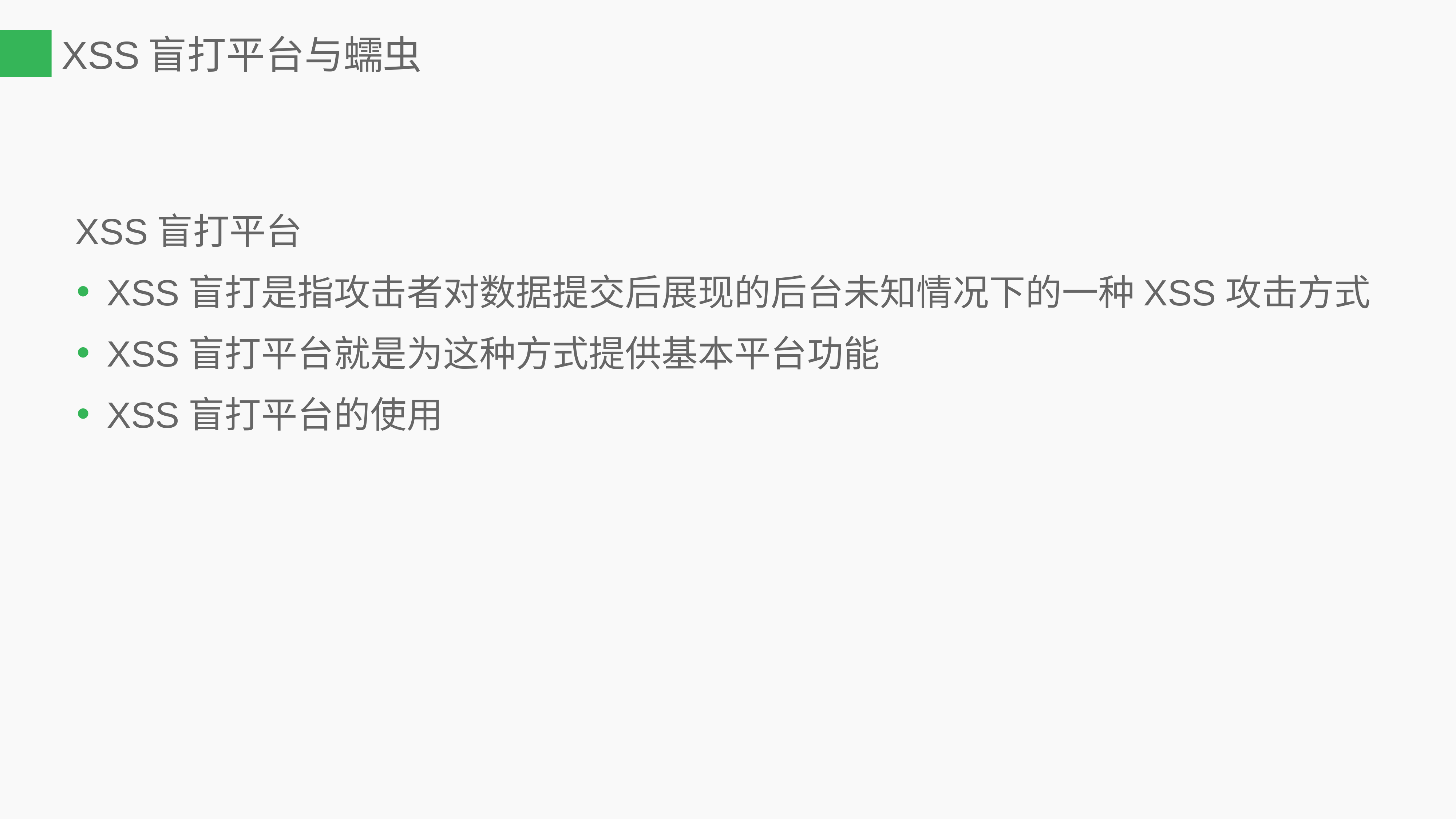

# XSS盲打平台与蠕虫
 XSS盲打平台
XSS盲打是指攻击者对数据提交后展现的后台未知情况下的一种XSS攻击方式
XSS盲打平台就是为这种方式提供基本平台功能
XSS盲打平台的使用